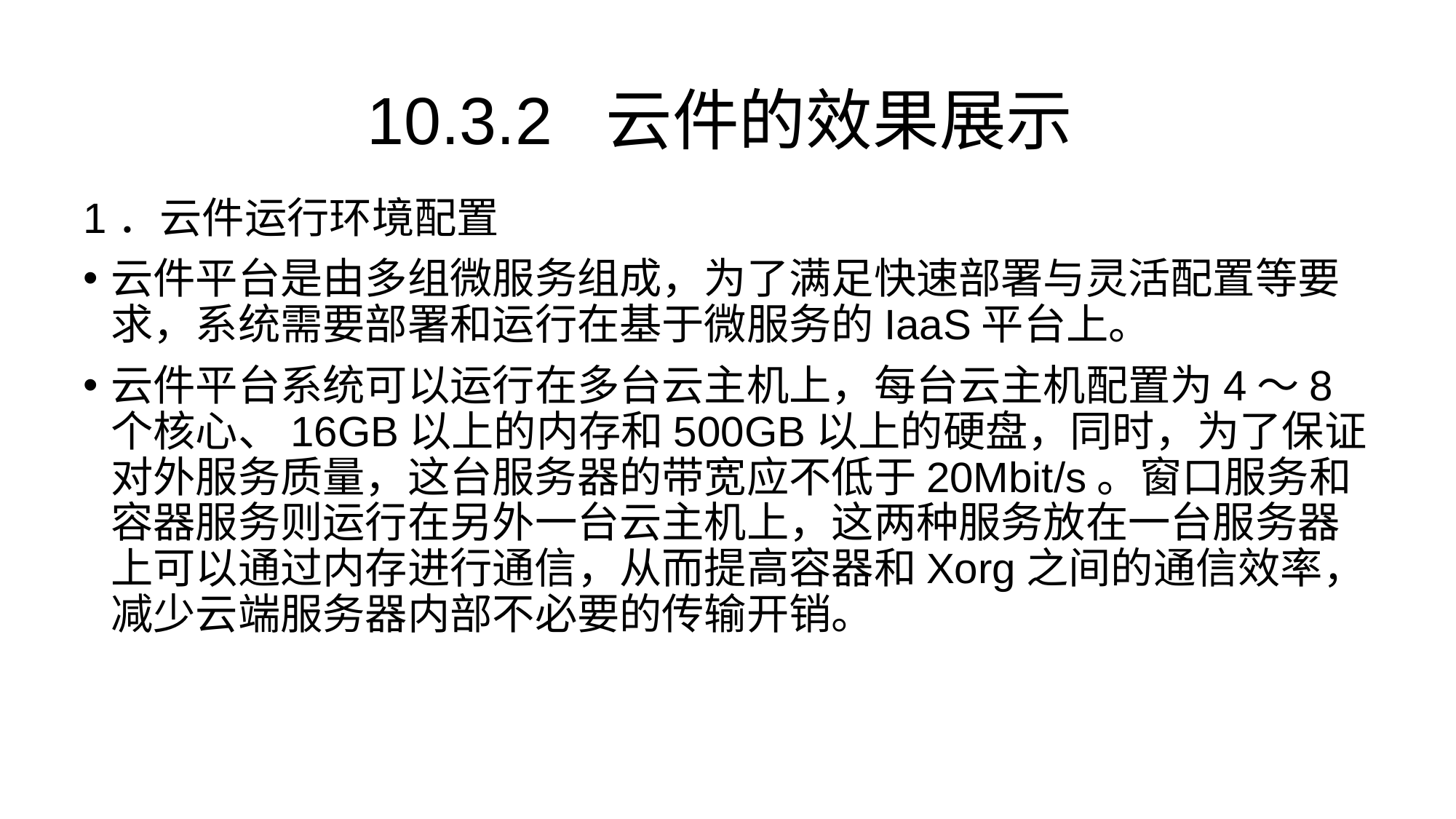

# 10.3.2  云件的效果展示
1．云件运行环境配置
云件平台是由多组微服务组成，为了满足快速部署与灵活配置等要求，系统需要部署和运行在基于微服务的IaaS平台上。
云件平台系统可以运行在多台云主机上，每台云主机配置为4～8个核心、16GB以上的内存和500GB以上的硬盘，同时，为了保证对外服务质量，这台服务器的带宽应不低于20Mbit/s。窗口服务和容器服务则运行在另外一台云主机上，这两种服务放在一台服务器上可以通过内存进行通信，从而提高容器和Xorg之间的通信效率，减少云端服务器内部不必要的传输开销。